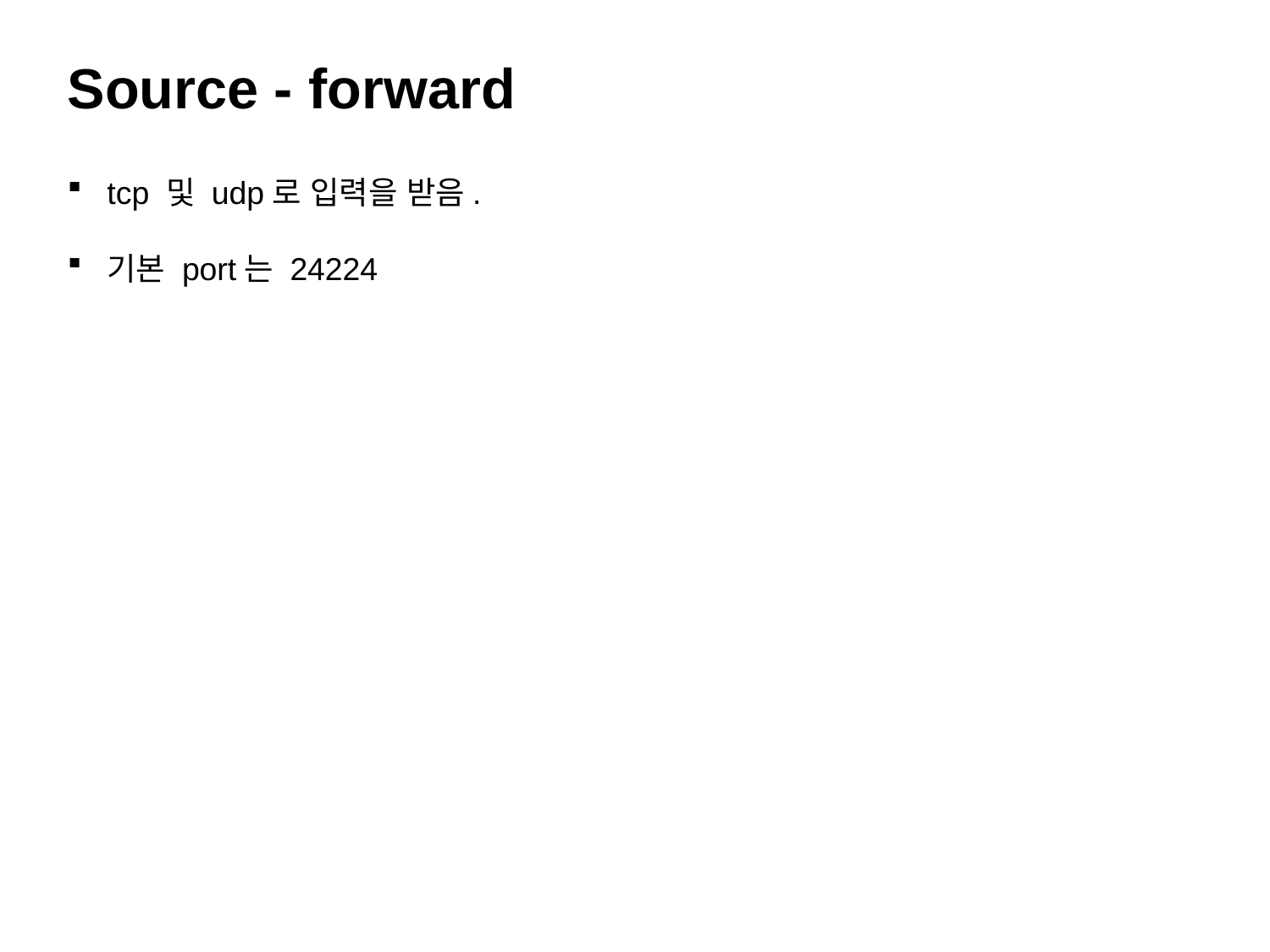

Source - forward
tcp 및 udp로 입력을 받음.
기본 port는 24224